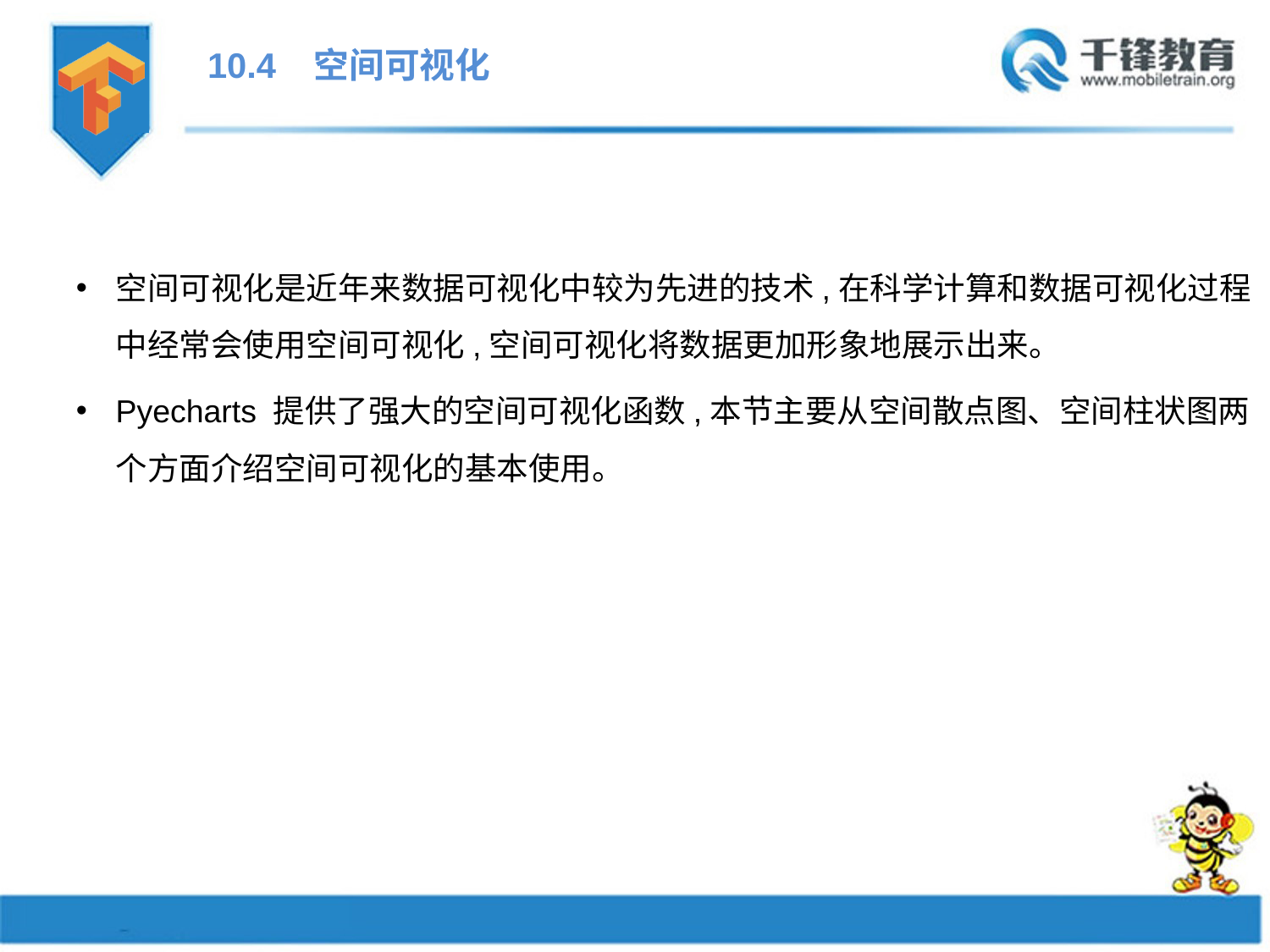

10.4   空间可视化
空间可视化是近年来数据可视化中较为先进的技术,在科学计算和数据可视化过程中经常会使用空间可视化,空间可视化将数据更加形象地展示出来。
Pyecharts 提供了强大的空间可视化函数,本节主要从空间散点图、空间柱状图两个方面介绍空间可视化的基本使用。